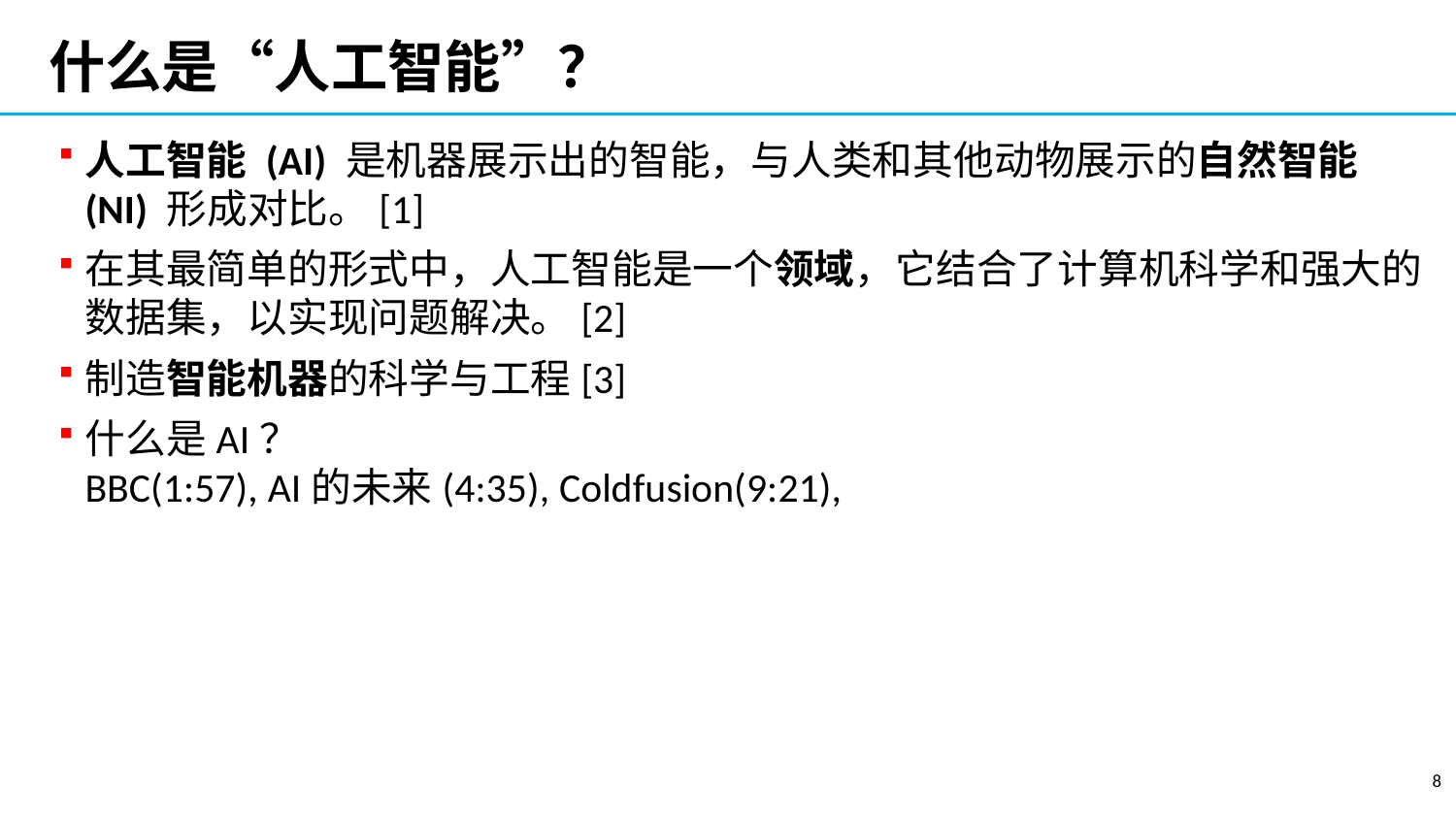

# 什么是“人工智能”？
人工智能 (AI) 是机器展示出的智能，与人类和其他动物展示的自然智能 (NI) 形成对比。[1]
在其最简单的形式中，人工智能是一个领域，它结合了计算机科学和强大的数据集，以实现问题解决。[2]
制造智能机器的科学与工程[3]
什么是AI？
BBC(1:57), AI的未来(4:35), Coldfusion(9:21),

8